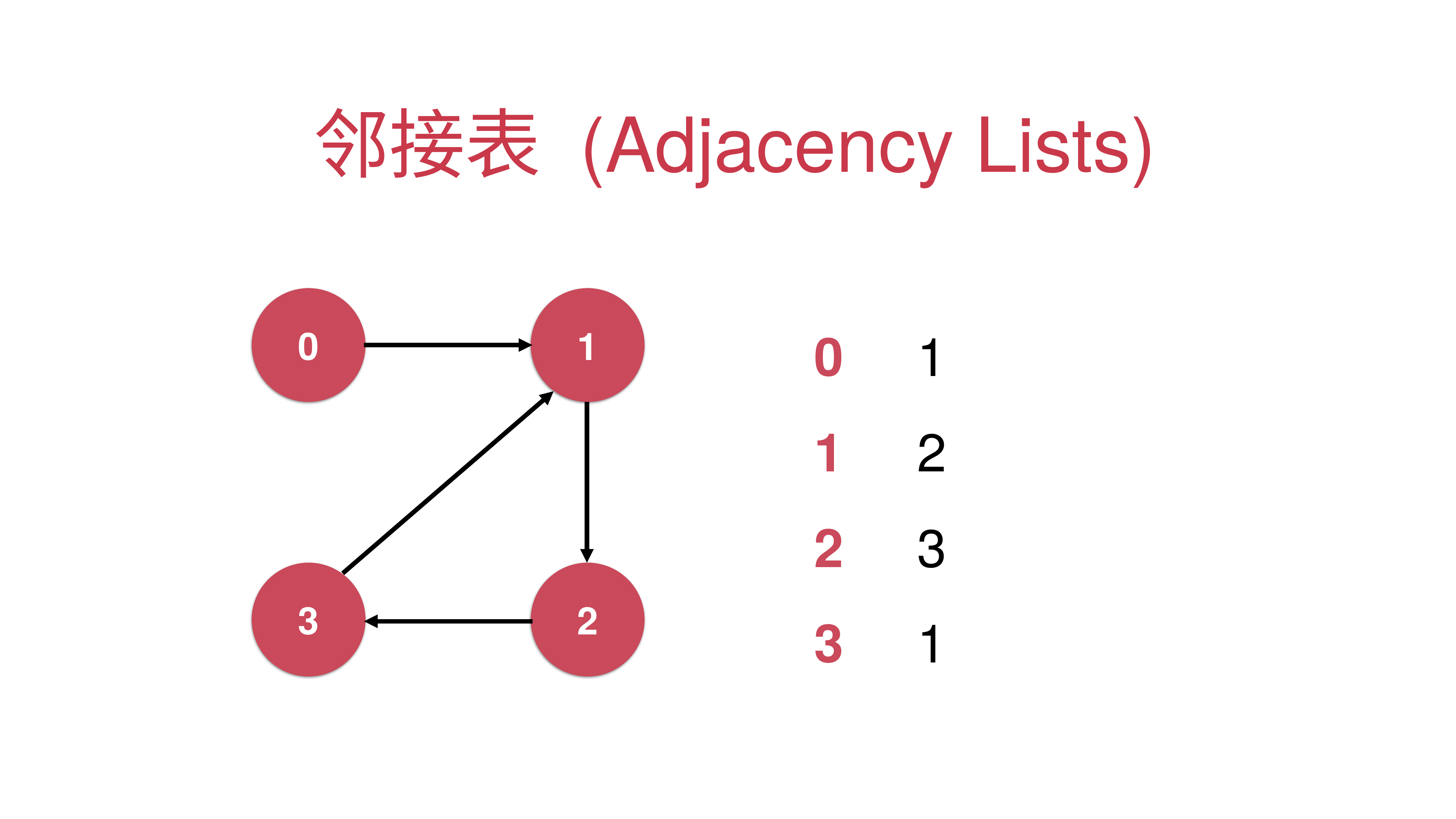

# 邻接表 (Adjacency Lists)
0
1
0     1
1     2
2     3
3     1

3
2